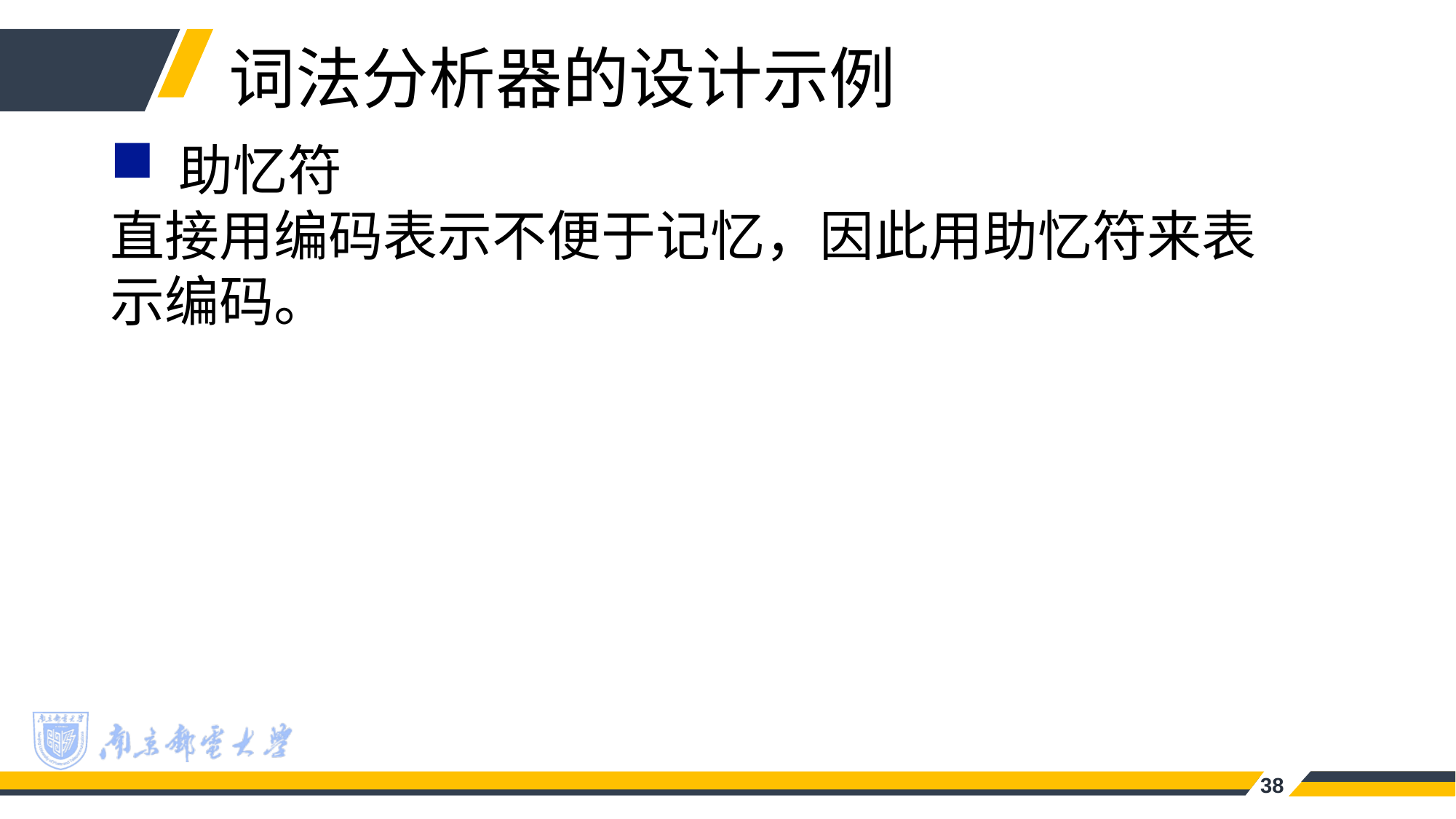

词法分析器的设计示例
助忆符
直接用编码表示不便于记忆，因此用助忆符来表示编码。
38